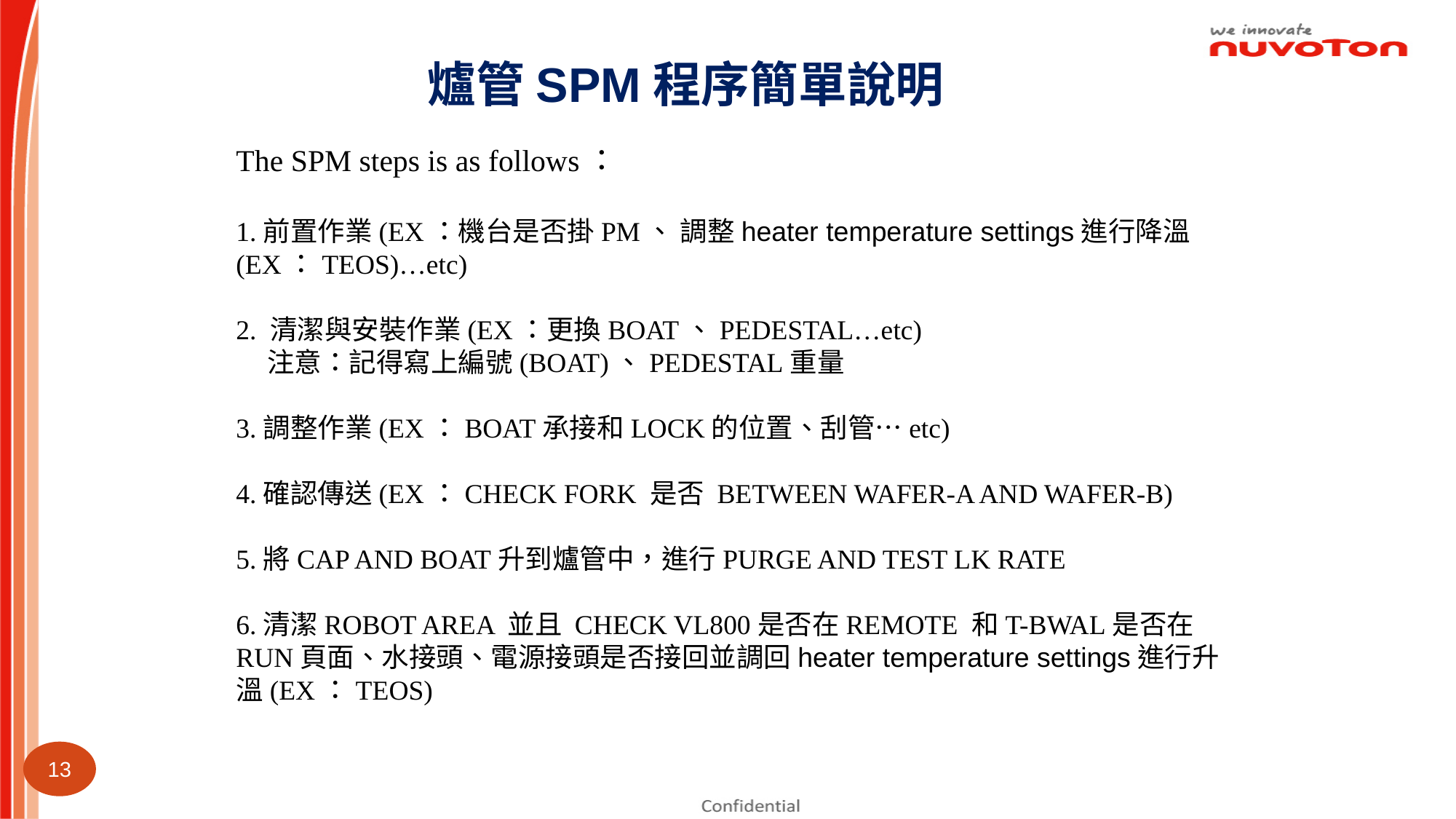

# 爐管SPM程序簡單說明
The SPM steps is as follows：

1.前置作業(EX：機台是否掛PM、 調整heater temperature settings進行降溫(EX：TEOS)…etc)

2. 清潔與安裝作業(EX：更換BOAT、PEDESTAL…etc)
    注意：記得寫上編號(BOAT)、PEDESTAL重量

3.調整作業(EX：BOAT承接和LOCK的位置、刮管…etc)

4.確認傳送(EX：CHECK FORK 是否 BETWEEN WAFER-A AND WAFER-B)

5.將CAP AND BOAT升到爐管中，進行PURGE AND TEST LK RATE

6.清潔ROBOT AREA 並且 CHECK VL800是否在REMOTE 和T-BWAL是否在RUN頁面、水接頭、電源接頭是否接回並調回heater temperature settings進行升溫(EX：TEOS)
13